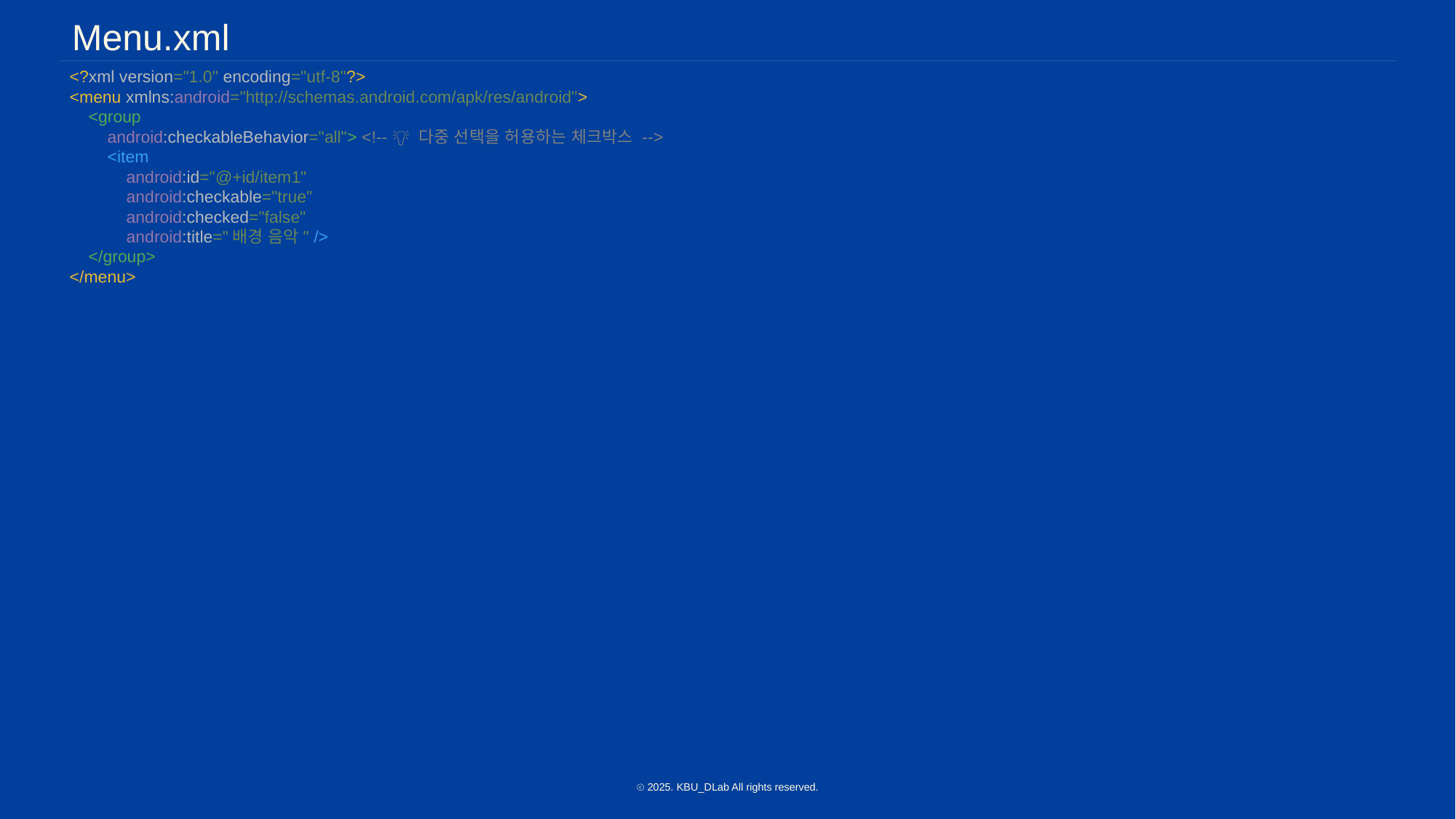

Menu.xml
<?xml version="1.0" encoding="utf-8"?>
<menu xmlns:android="http://schemas.android.com/apk/res/android">
    <group
        android:checkableBehavior="all"> <!-- 💡 다중 선택을 허용하는 체크박스 -->
        <item
            android:id="@+id/item1"
            android:checkable="true"
            android:checked="false"
            android:title="배경 음악" />
    </group>
</menu>